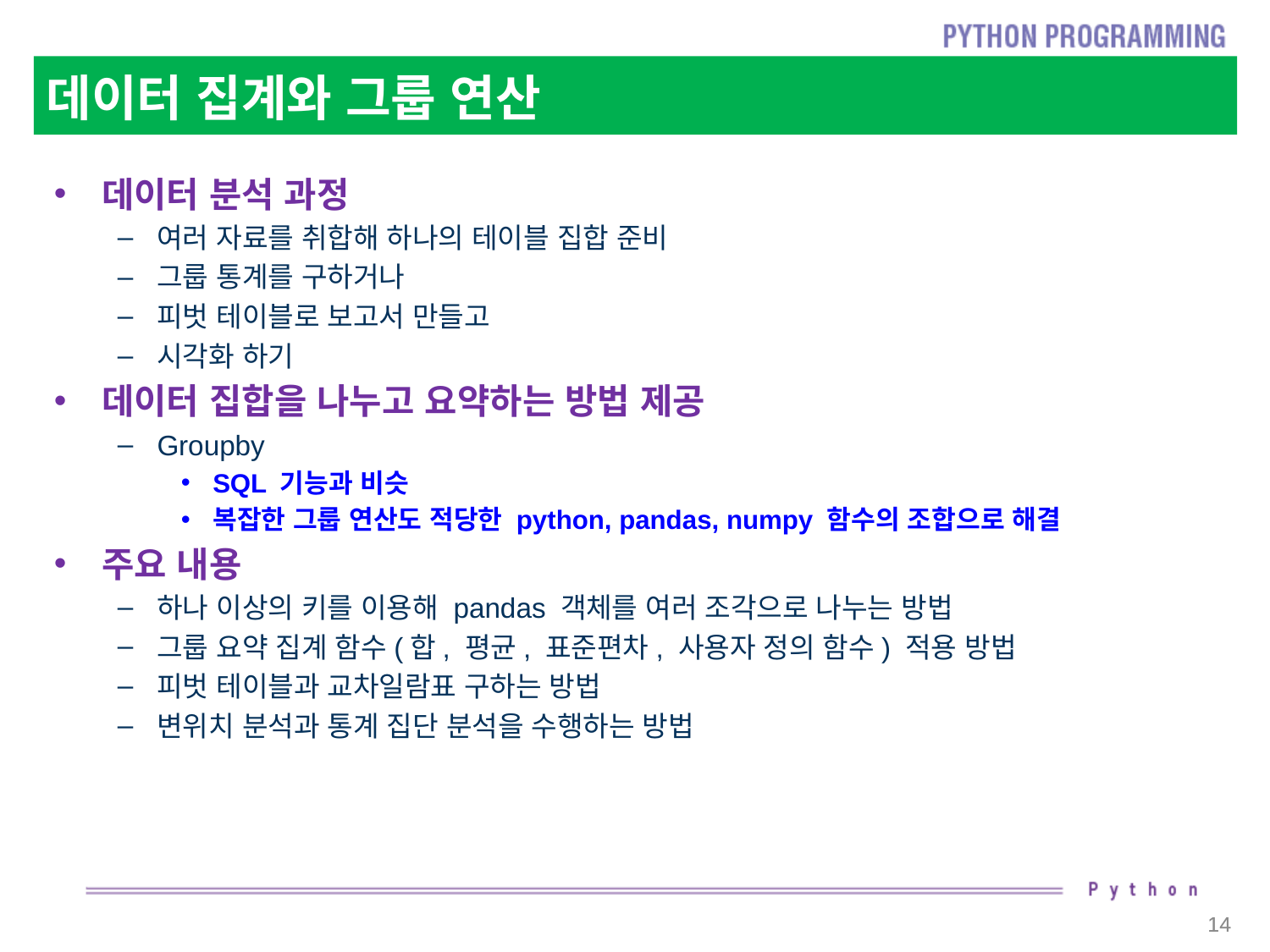

# 데이터 집계와 그룹 연산
데이터 분석 과정
여러 자료를 취합해 하나의 테이블 집합 준비
그룹 통계를 구하거나
피벗 테이블로 보고서 만들고
시각화 하기
데이터 집합을 나누고 요약하는 방법 제공
Groupby
SQL 기능과 비슷
복잡한 그룹 연산도 적당한 python, pandas, numpy 함수의 조합으로 해결
주요 내용
하나 이상의 키를 이용해 pandas 객체를 여러 조각으로 나누는 방법
그룹 요약 집계 함수(합, 평균, 표준편차, 사용자 정의 함수) 적용 방법
피벗 테이블과 교차일람표 구하는 방법
변위치 분석과 통계 집단 분석을 수행하는 방법

14